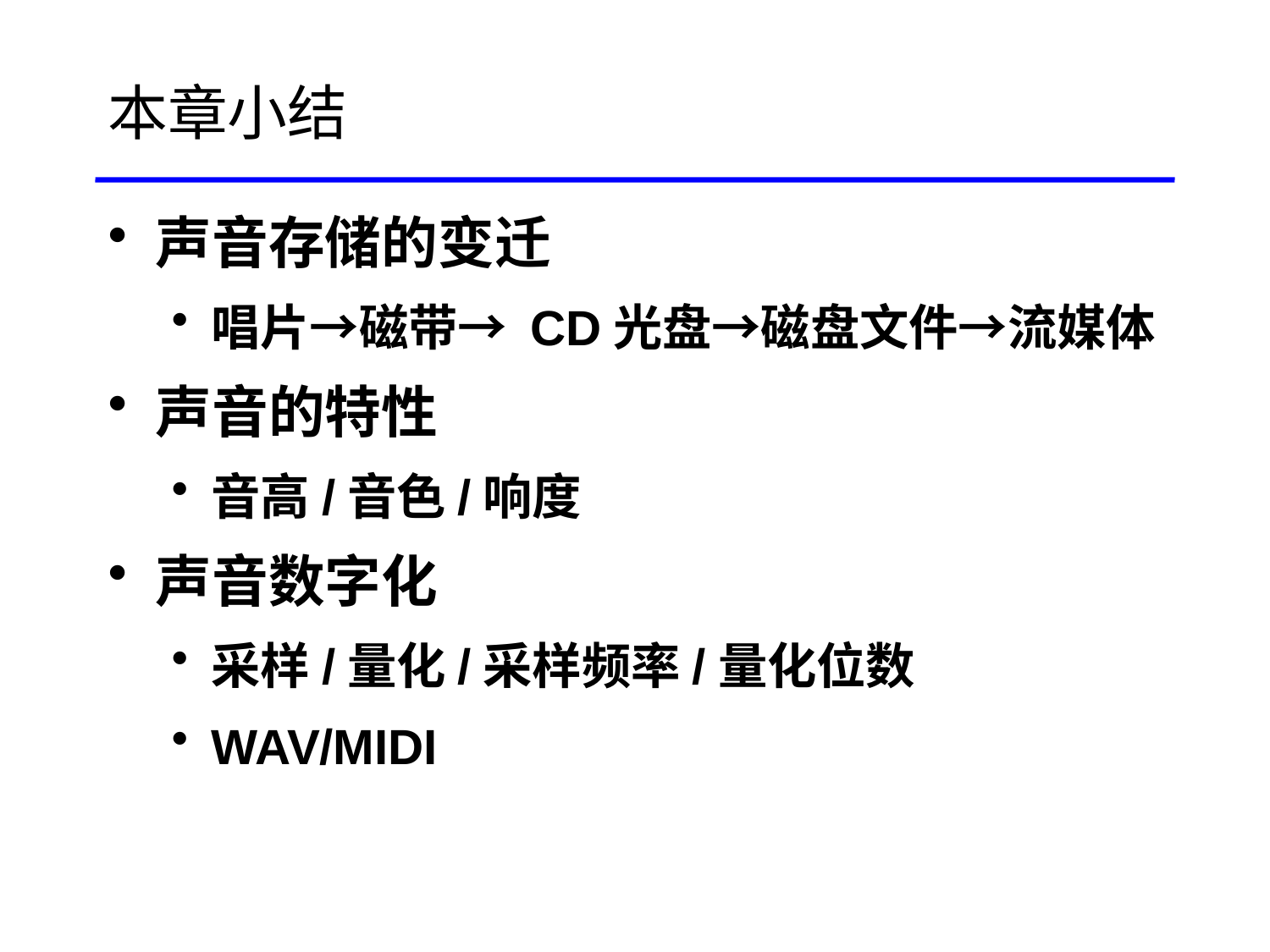

本章小结
声音存储的变迁
唱片→磁带→ CD光盘→磁盘文件→流媒体
声音的特性
音高/音色/响度
声音数字化
采样/量化/采样频率/量化位数
WAV/MIDI